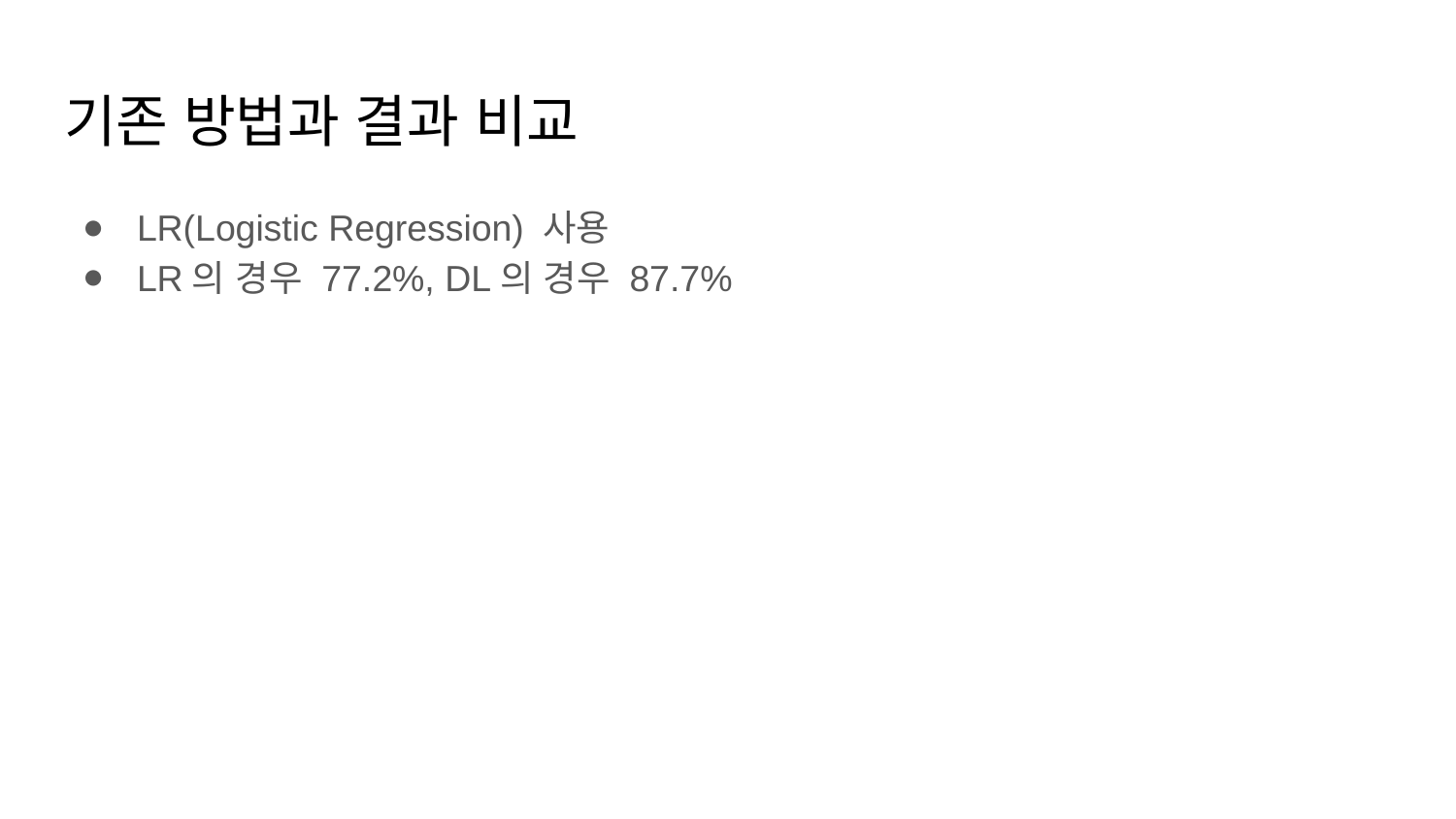

# 기존 방법과 결과 비교
LR(Logistic Regression) 사용
LR의 경우 77.2%, DL의 경우 87.7%